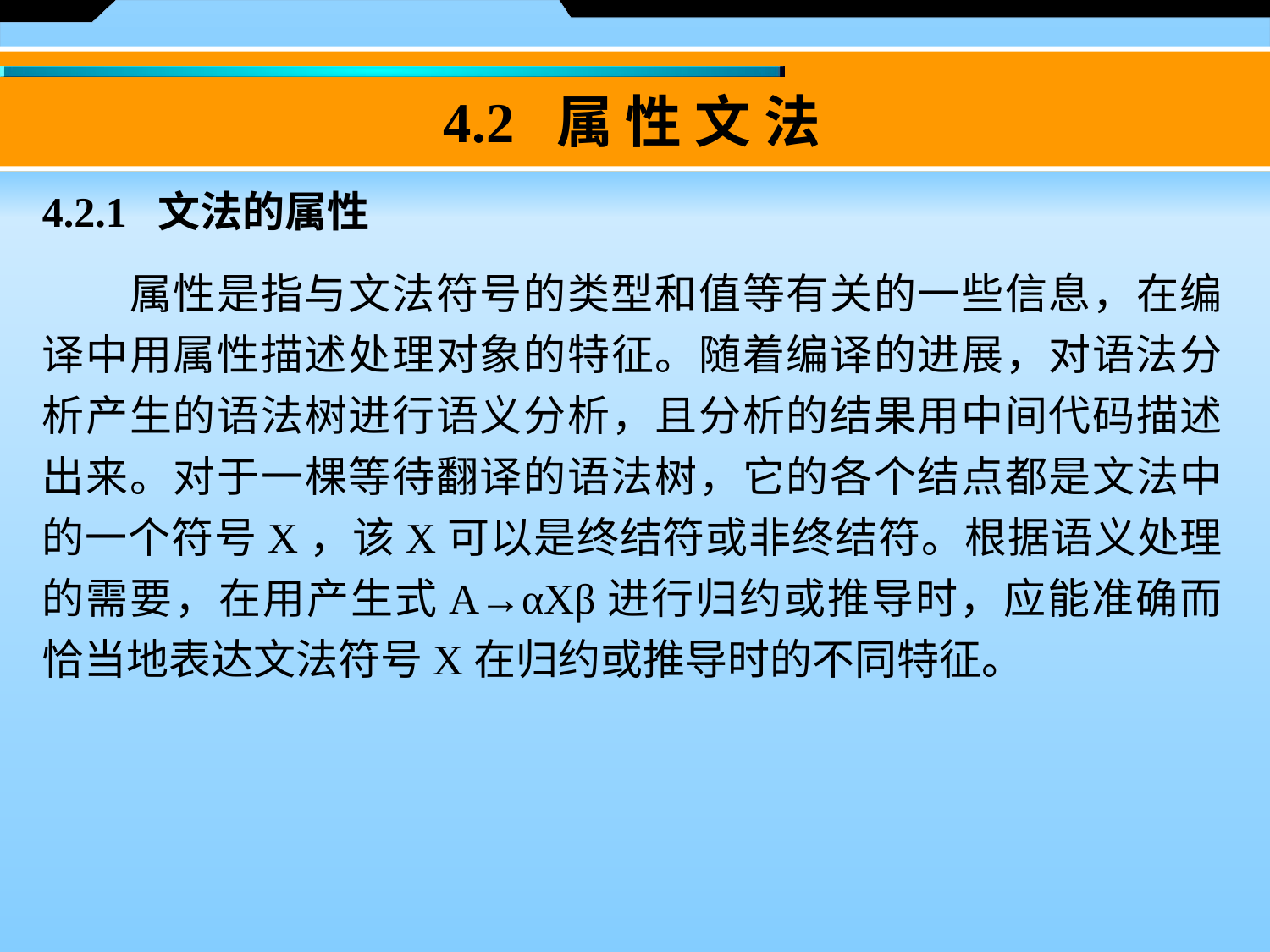

4.2  属 性 文 法
4.2.1  文法的属性
　　属性是指与文法符号的类型和值等有关的一些信息，在编译中用属性描述处理对象的特征。随着编译的进展，对语法分析产生的语法树进行语义分析，且分析的结果用中间代码描述出来。对于一棵等待翻译的语法树，它的各个结点都是文法中的一个符号X，该X可以是终结符或非终结符。根据语义处理的需要，在用产生式A→αXβ进行归约或推导时，应能准确而恰当地表达文法符号X在归约或推导时的不同特征。